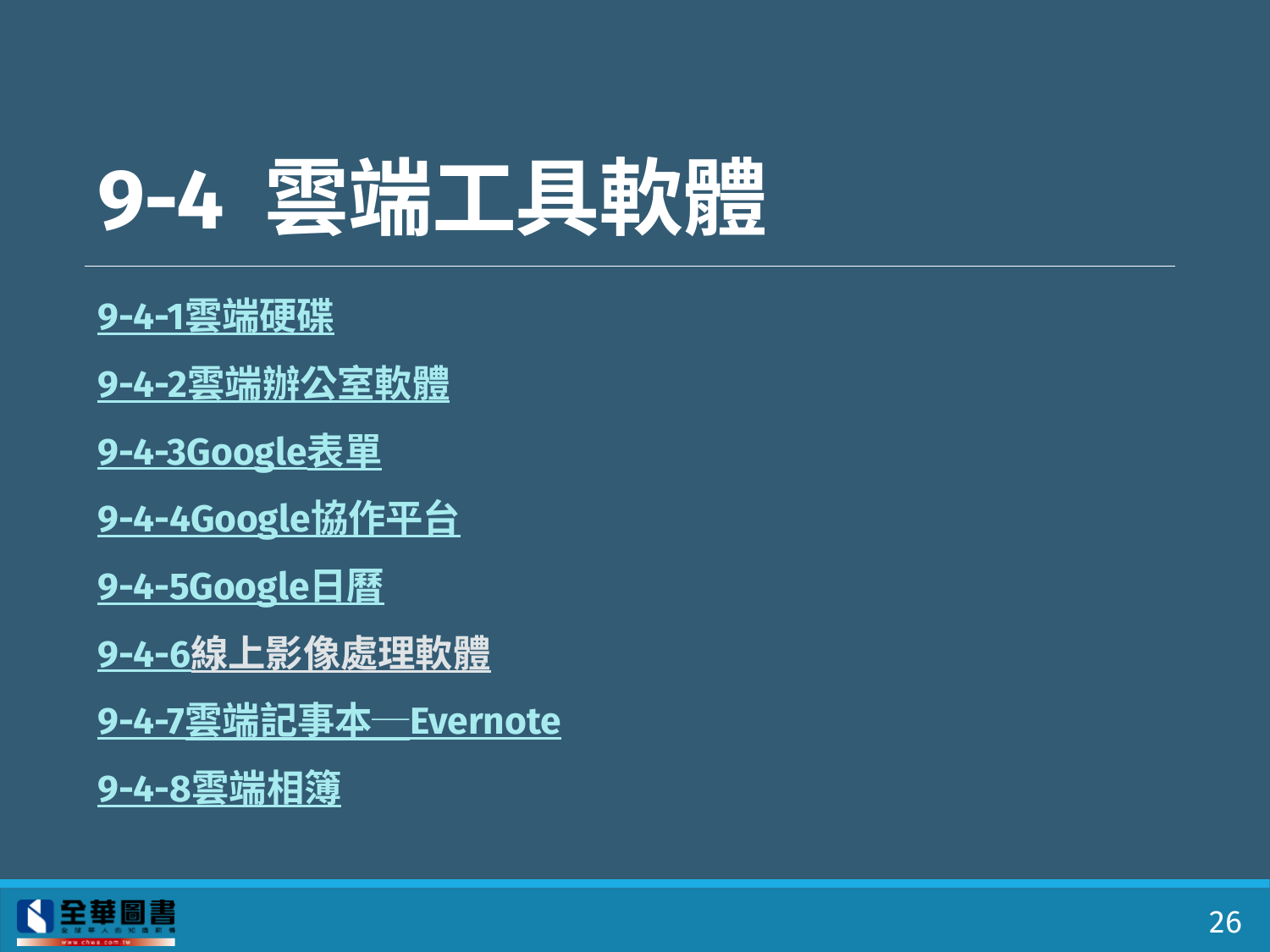

# 9-4 雲端工具軟體
9-4-1	雲端硬碟
9-4-2	雲端辦公室軟體
9-4-3	Google表單
9-4-4	Google協作平台
9-4-5	Google日曆
9-4-6	線上影像處理軟體
9-4-7	雲端記事本─Evernote
9-4-8	雲端相簿
26